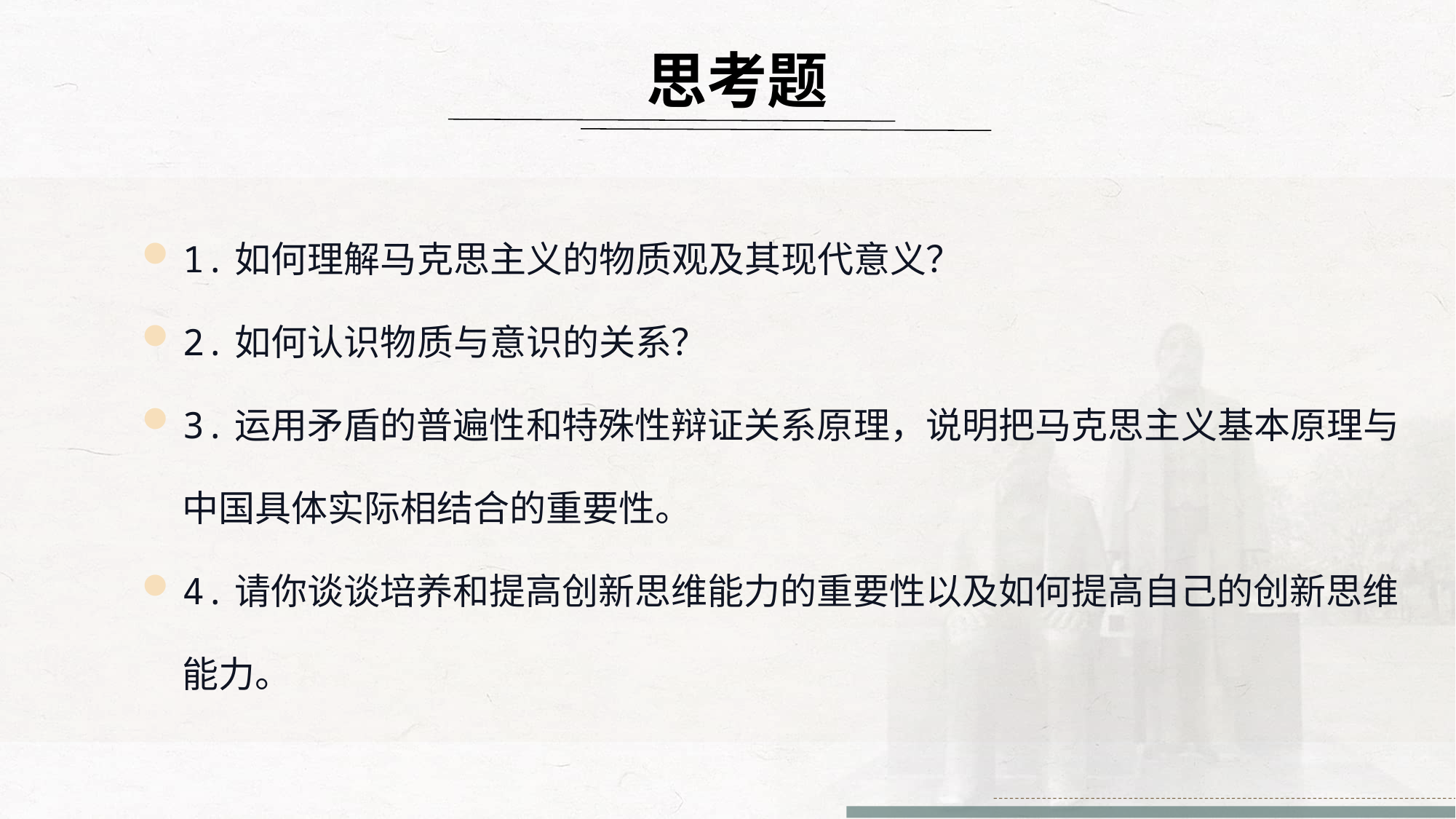

思考题

1.如何理解马克思主义的物质观及其现代意义？
2.如何认识物质与意识的关系？
3.运用矛盾的普遍性和特殊性辩证关系原理，说明把马克思主义基本原理与中国具体实际相结合的重要性。
4.请你谈谈培养和提高创新思维能力的重要性以及如何提高自己的创新思维能力。